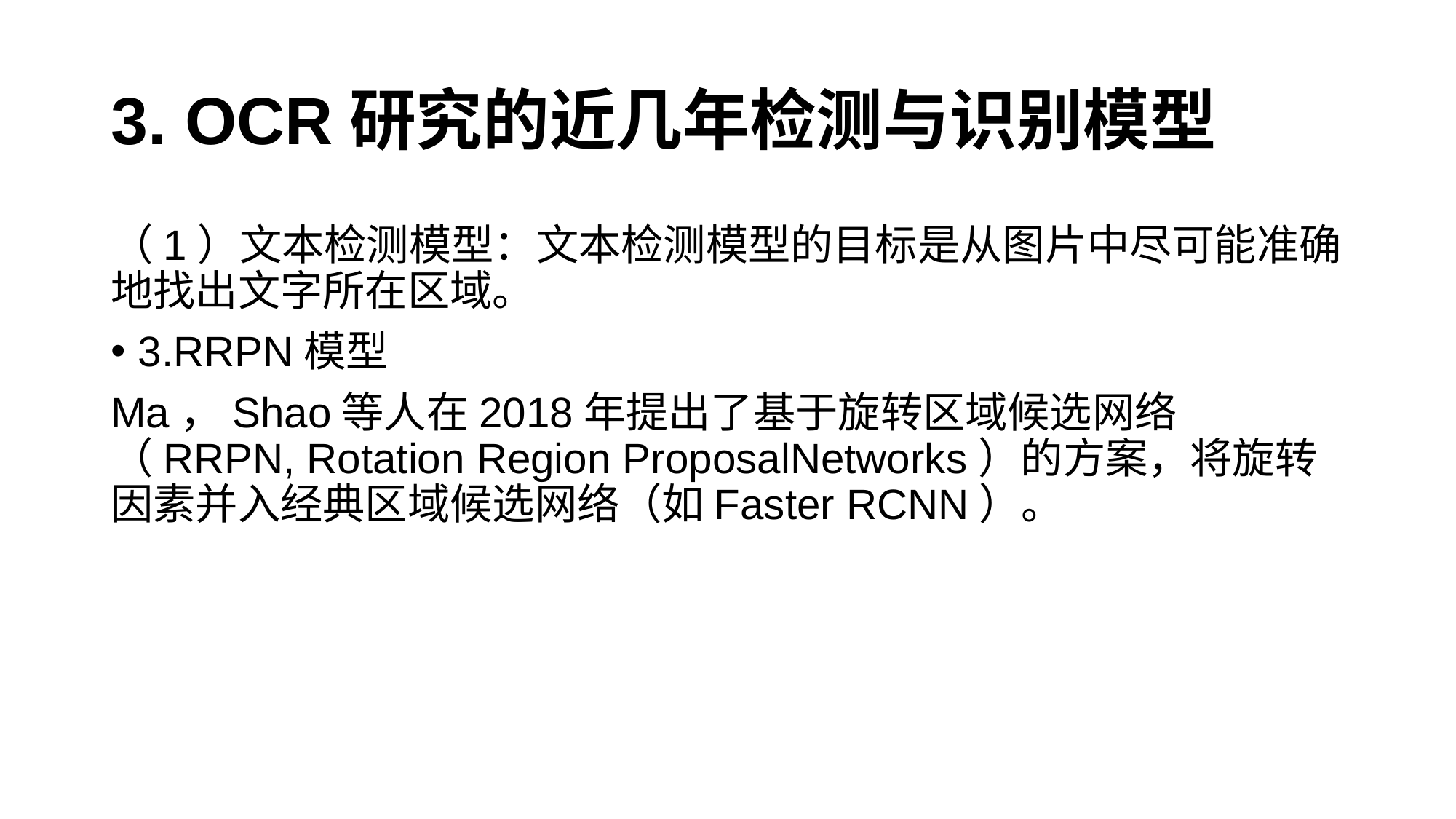

# 3. OCR研究的近几年检测与识别模型
（1）文本检测模型：文本检测模型的目标是从图片中尽可能准确地找出文字所在区域。
3.RRPN模型
Ma，Shao等人在2018年提出了基于旋转区域候选网络（RRPN, Rotation Region ProposalNetworks）的方案，将旋转因素并入经典区域候选网络（如Faster RCNN）。